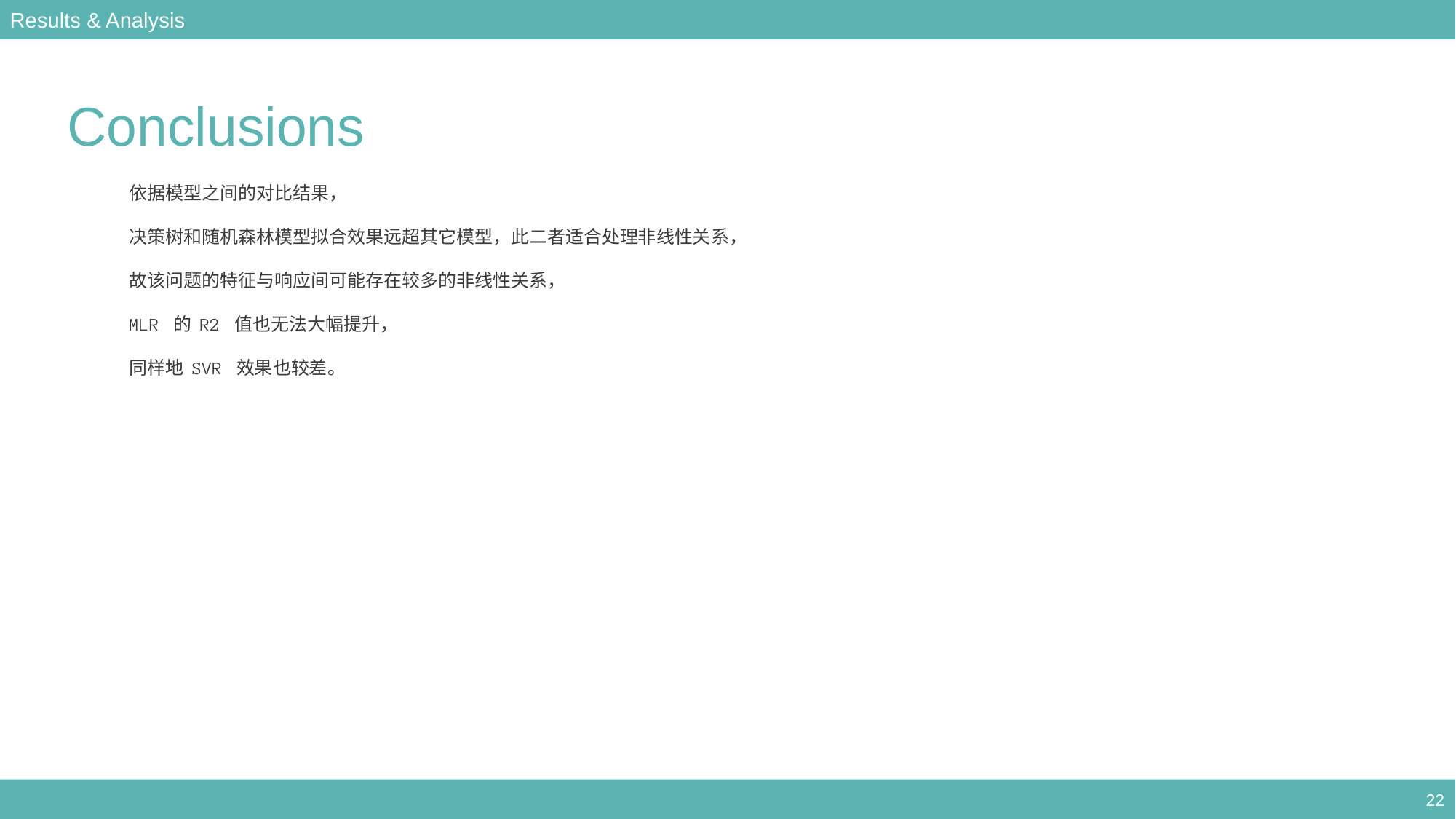

Results & Analysis
Conclusions
依据模型之间的对比结果，

决策树和随机森林模型拟合效果远超其它模型，此二者适合处理非线性关系，

故该问题的特征与响应间可能存在较多的非线性关系，

MLR 的 R2 值也无法大幅提升，

同样地 SVR 效果也较差。
22